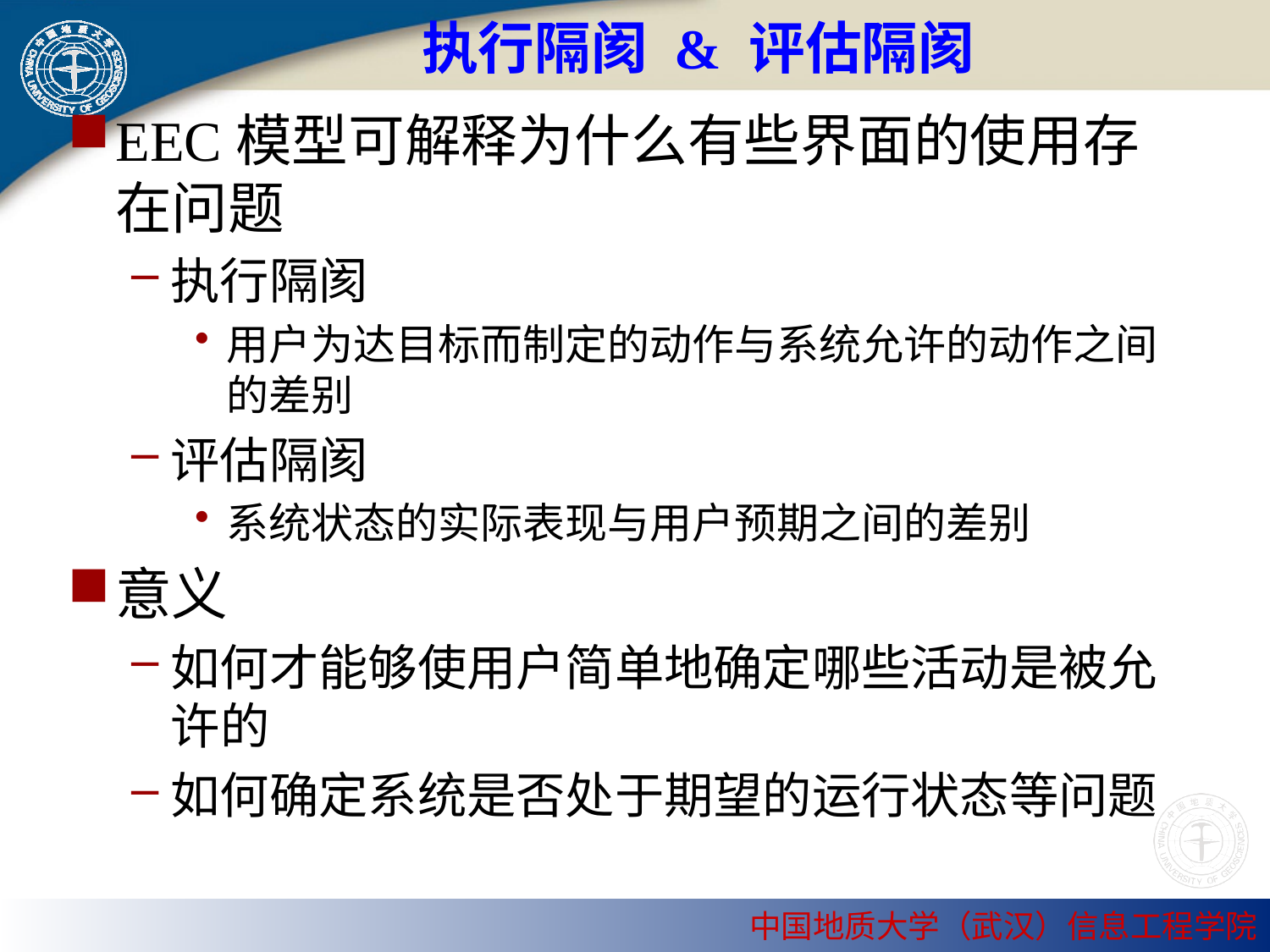

# 执行隔阂 & 评估隔阂
EEC模型可解释为什么有些界面的使用存在问题
执行隔阂
用户为达目标而制定的动作与系统允许的动作之间的差别
评估隔阂
系统状态的实际表现与用户预期之间的差别
意义
如何才能够使用户简单地确定哪些活动是被允许的
如何确定系统是否处于期望的运行状态等问题